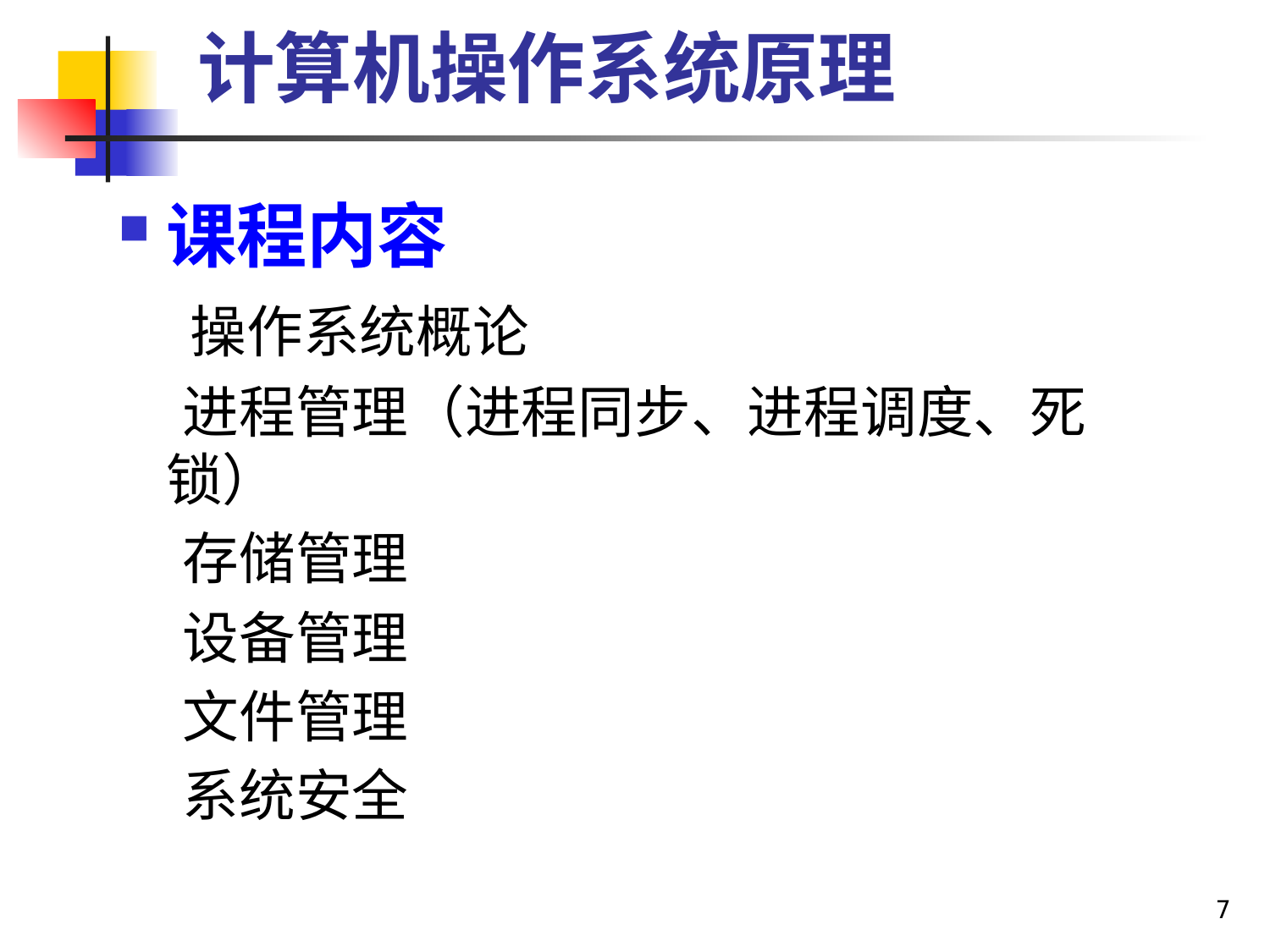

计算机操作系统原理
课程内容
    操作系统概论
    进程管理（进程同步、进程调度、死锁）
    存储管理
    设备管理
    文件管理
    系统安全
7